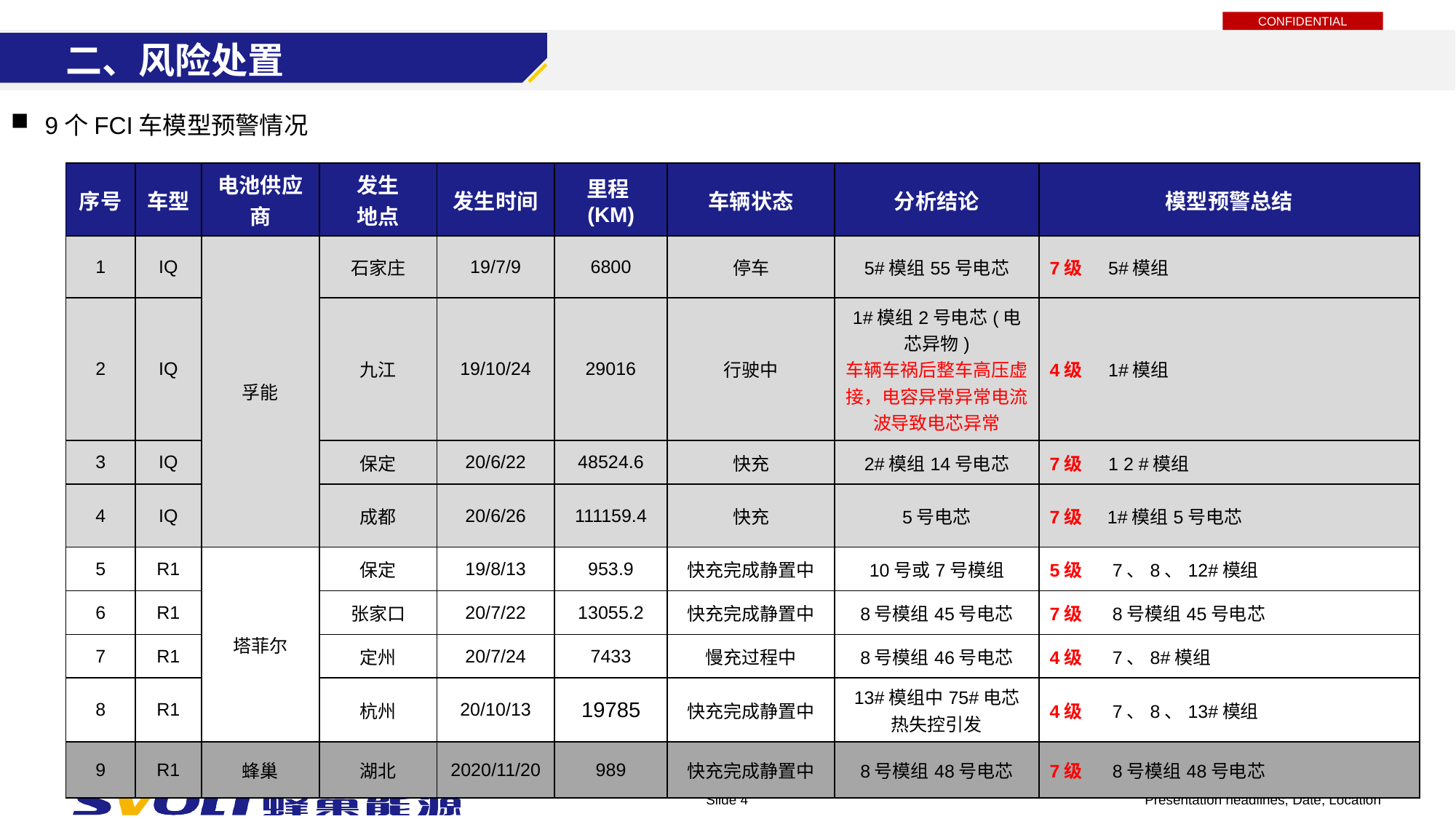

二、风险处置

9个FCI车模型预警情况
| 序号 | 车型 | 电池供应商 | 发生 地点 | 发生时间 | 里程(KM) | 车辆状态 | 分析结论 | 模型预警总结 |
| --- | --- | --- | --- | --- | --- | --- | --- | --- |
| 1 | IQ | 孚能 | 石家庄 | 19/7/9 | 6800 | 停车 | 5#模组55号电芯 | 7级 5#模组 |
| 2 | IQ |  | 九江 | 19/10/24 | 29016 | 行驶中 | 1#模组2号电芯(电芯异物) 车辆车祸后整车高压虚接，电容异常异常电流波导致电芯异常 | 4级 1#模组 |
| 3 | IQ |  | 保定 | 20/6/22 | 48524.6 | 快充 | 2#模组14号电芯 | 7级 1 2 #模组 |
| 4 | IQ |  | 成都 | 20/6/26 | 111159.4 | 快充 | 5号电芯 | 7级 1#模组5号电芯 |
| 5 | R1 | 塔菲尔 | 保定 | 19/8/13 | 953.9 | 快充完成静置中 | 10号或7号模组 | 5级 7、8、12#模组 |
| 6 | R1 |  | 张家口 | 20/7/22 | 13055.2 | 快充完成静置中 | 8号模组45号电芯 | 7级 8号模组45号电芯 |
| 7 | R1 |  | 定州 | 20/7/24 | 7433 | 慢充过程中 | 8号模组46号电芯 | 4级 7、8#模组 |
| 8 | R1 |  | 杭州 | 20/10/13 | 19785 | 快充完成静置中 | 13#模组中75#电芯热失控引发 | 4级 7、8、13#模组 |
| 9 | R1 | 蜂巢 | 湖北 | 2020/11/20 | 989 | 快充完成静置中 | 8号模组48号电芯 | 7级 8号模组48号电芯 |
Presentation headlines, Date, Location
Slide 4